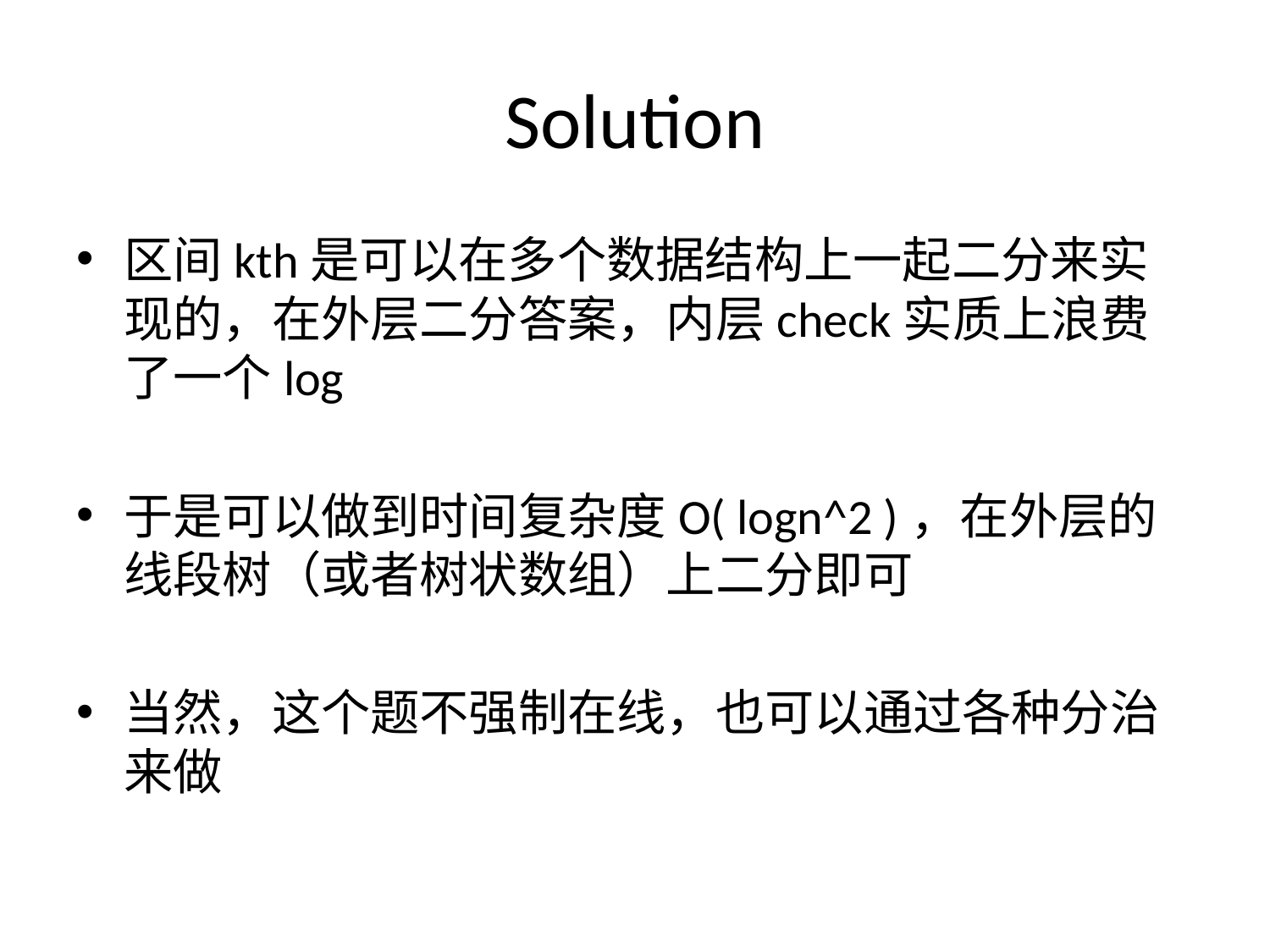

# Solution
区间kth是可以在多个数据结构上一起二分来实现的，在外层二分答案，内层check实质上浪费了一个log

于是可以做到时间复杂度O( logn^2 )，在外层的线段树（或者树状数组）上二分即可

当然，这个题不强制在线，也可以通过各种分治来做